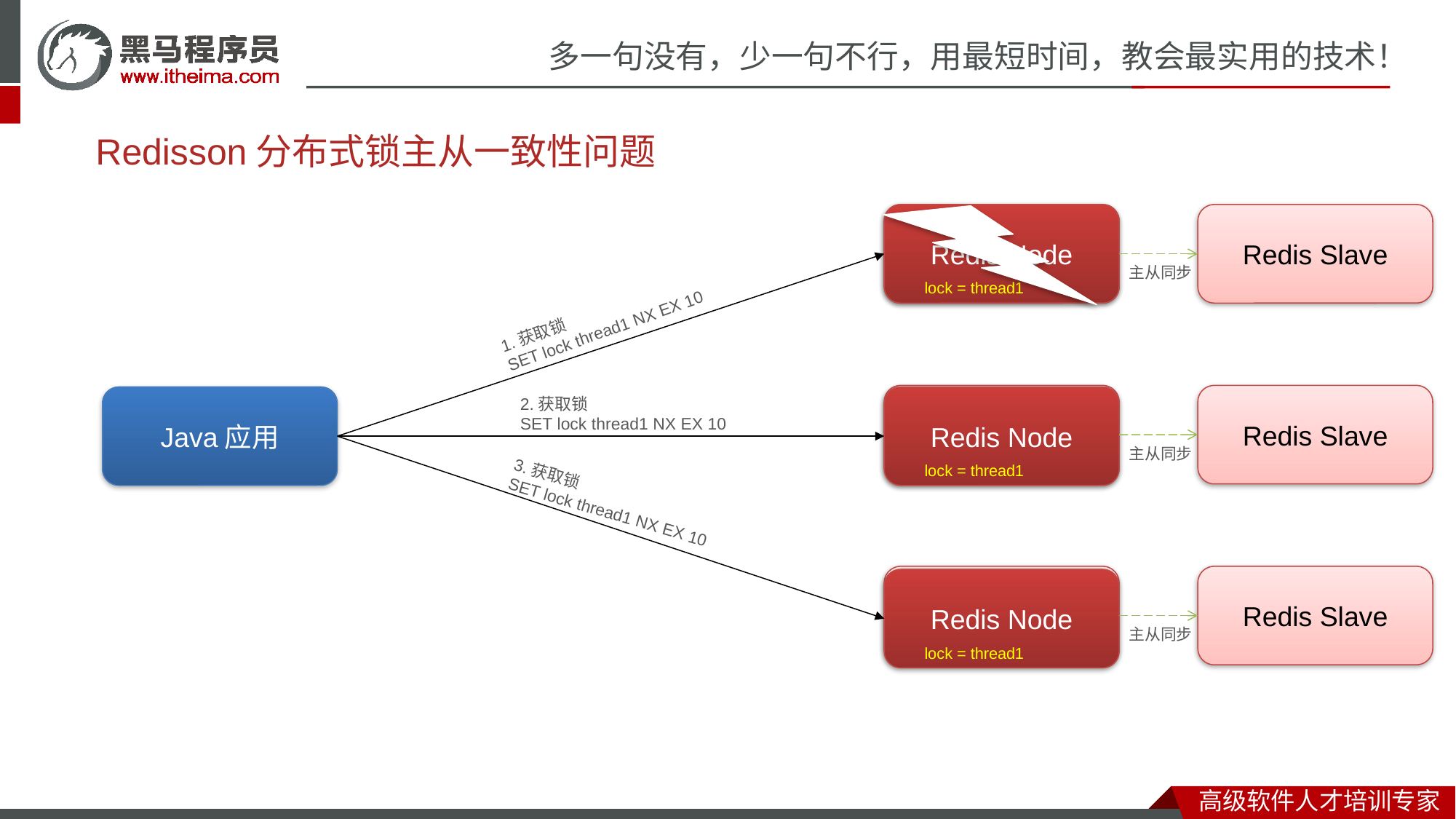

Redisson分布式锁主从一致性问题
Redis Slave
Redis Slave
Redis Node

主从同步
lock = thread1
1.获取锁
SET lock thread1 NX EX 10
Redis Slave
Redis Slave
Java应用
Redis Node
2.获取锁
SET lock thread1 NX EX 10
主从同步
lock = thread1
3.获取锁
SET lock thread1 NX EX 10
Redis Slave
Redis Slave
Redis Node
主从同步
lock = thread1